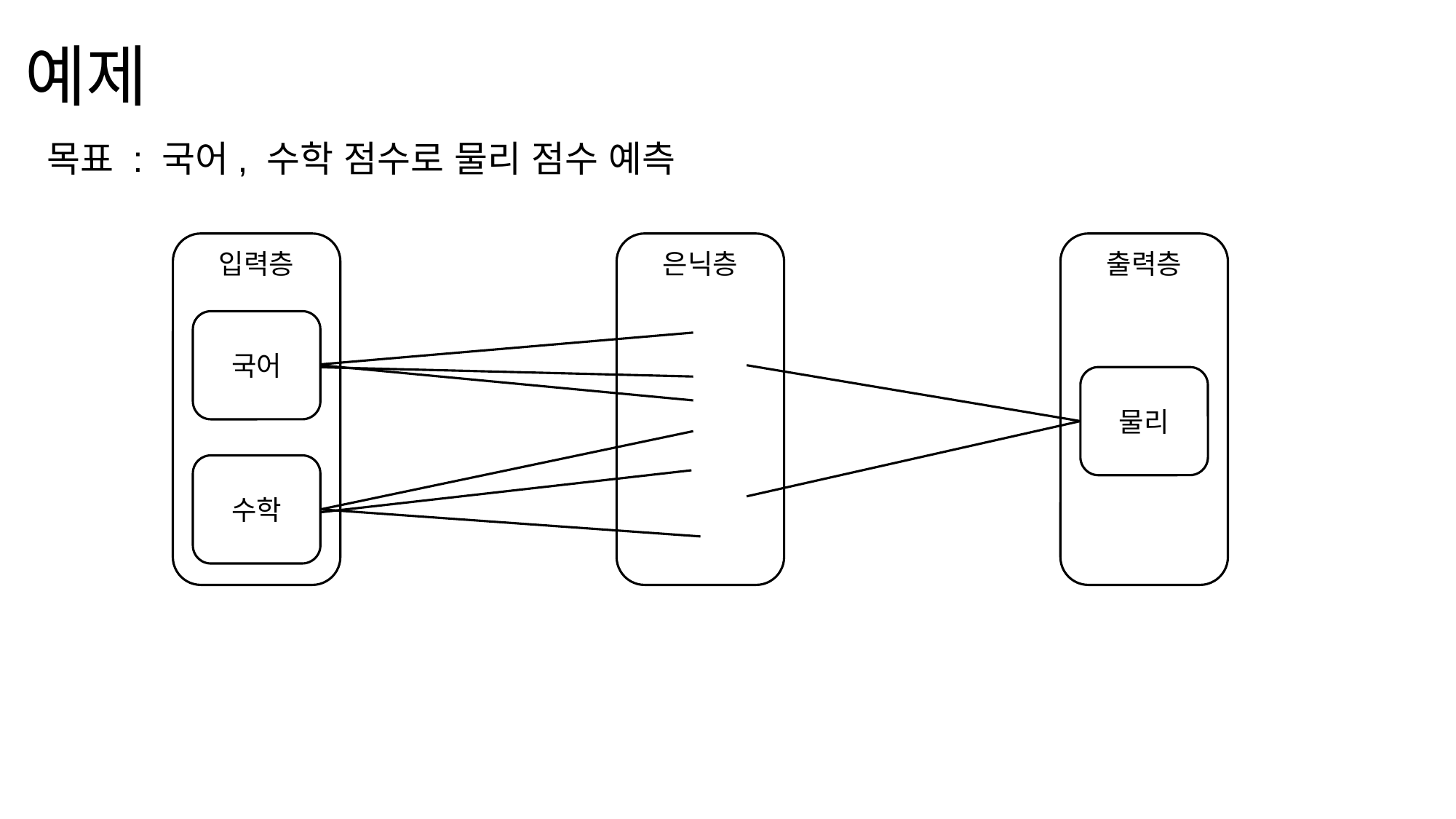

# 예제
목표 : 국어, 수학 점수로 물리 점수 예측
입력층
은닉층
출력층
국어
물리
수학